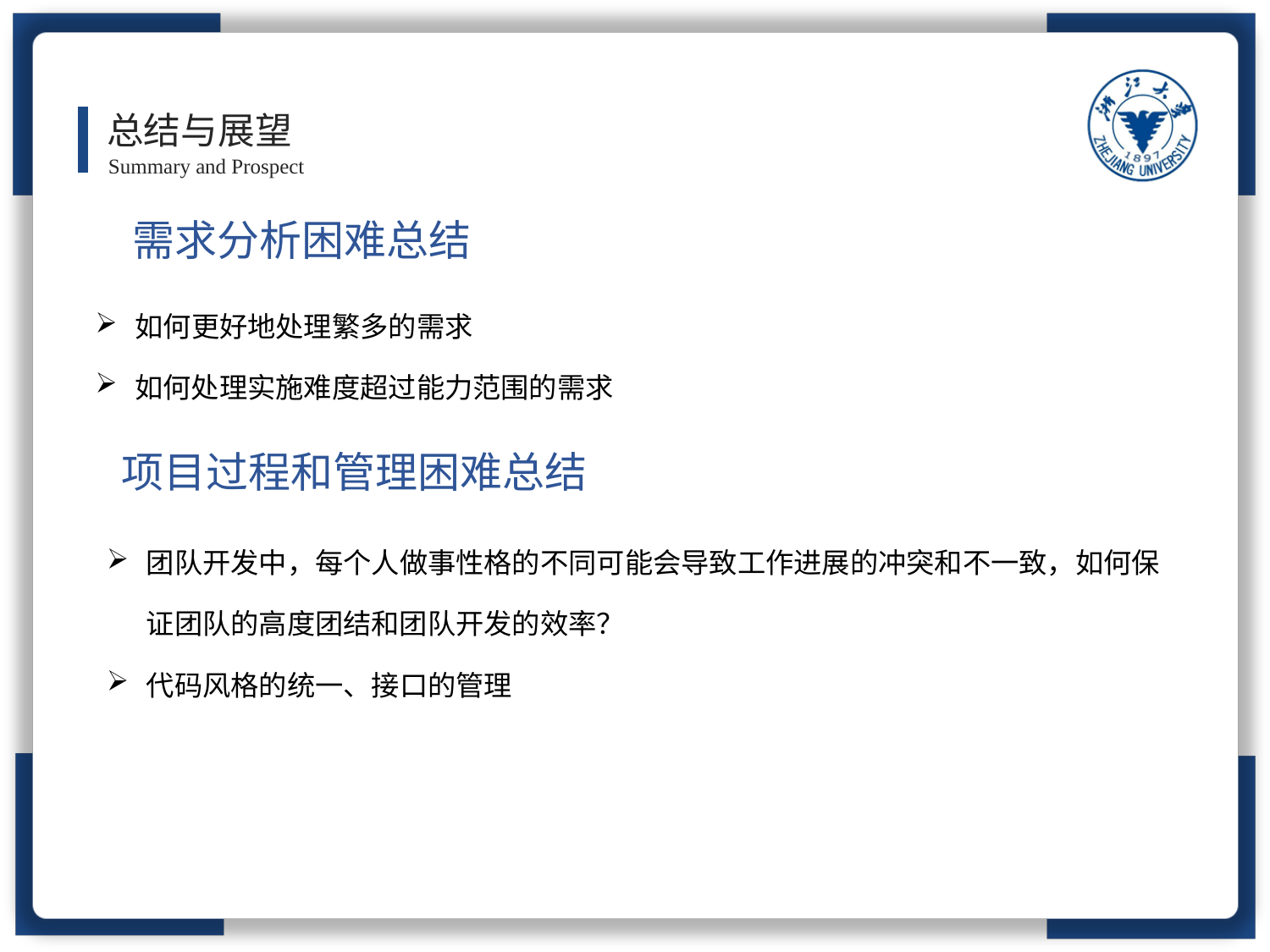

总结与展望
Summary and Prospect
需求分析困难总结
如何更好地处理繁多的需求
如何处理实施难度超过能力范围的需求
项目过程和管理困难总结
团队开发中，每个人做事性格的不同可能会导致工作进展的冲突和不一致，如何保证团队的高度团结和团队开发的效率？
代码风格的统一、接口的管理